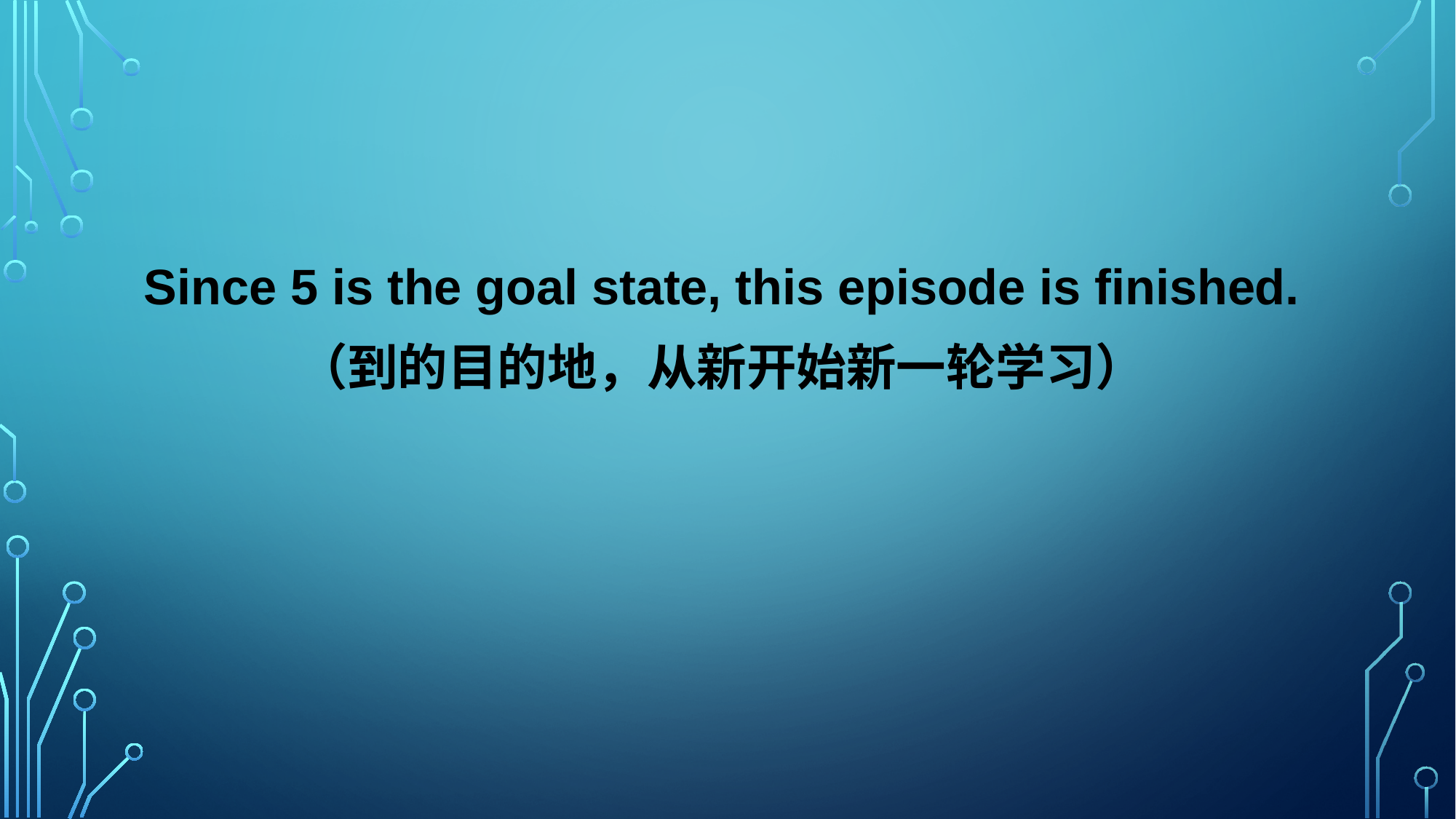

Since 5 is the goal state, this episode is finished.
（到的目的地，从新开始新一轮学习）